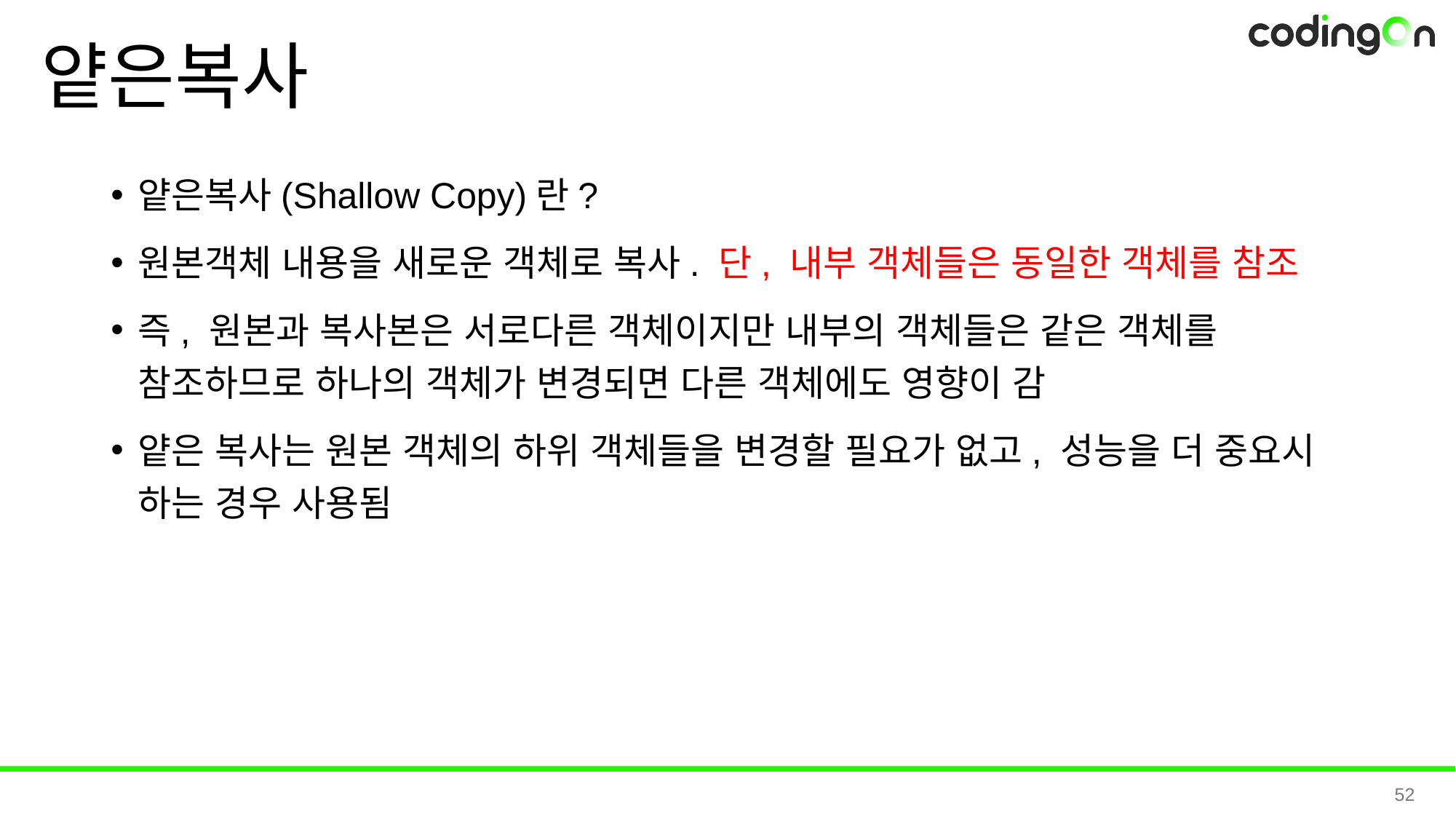

# 얕은복사
얕은복사(Shallow Copy)란?
원본객체 내용을 새로운 객체로 복사. 단, 내부 객체들은 동일한 객체를 참조
즉, 원본과 복사본은 서로다른 객체이지만 내부의 객체들은 같은 객체를 참조하므로 하나의 객체가 변경되면 다른 객체에도 영향이 감
얕은 복사는 원본 객체의 하위 객체들을 변경할 필요가 없고, 성능을 더 중요시 하는 경우 사용됨
52